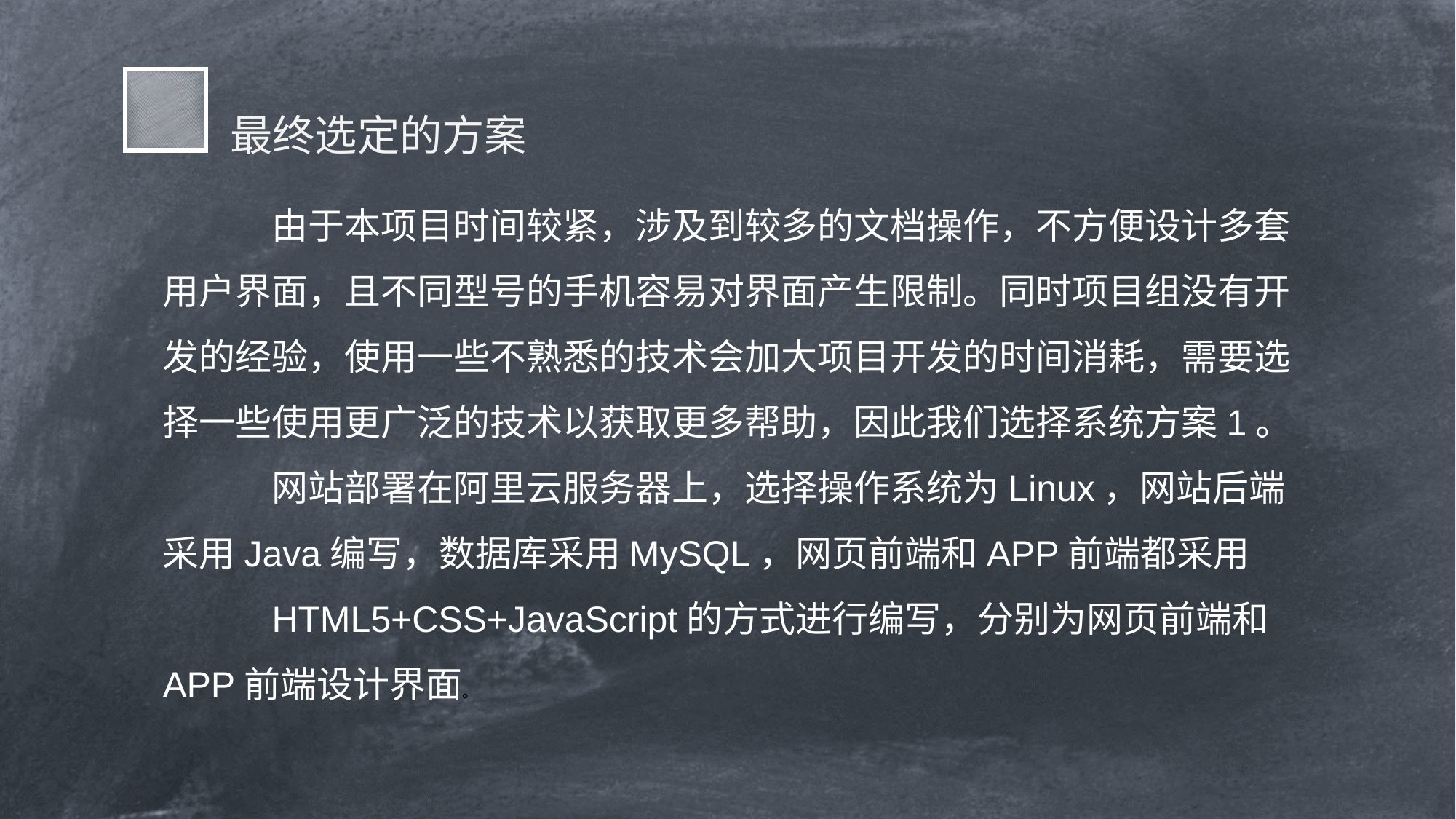

最终选定的方案

	由于本项目时间较紧，涉及到较多的文档操作，不方便设计多套用户界面，且不同型号的手机容易对界面产生限制。同时项目组没有开发的经验，使用一些不熟悉的技术会加大项目开发的时间消耗，需要选择一些使用更广泛的技术以获取更多帮助，因此我们选择系统方案1。
	网站部署在阿里云服务器上，选择操作系统为Linux，网站后端采用Java编写，数据库采用MySQL，网页前端和APP前端都采用      	HTML5+CSS+JavaScript的方式进行编写，分别为网页前端和APP前端设计界面。